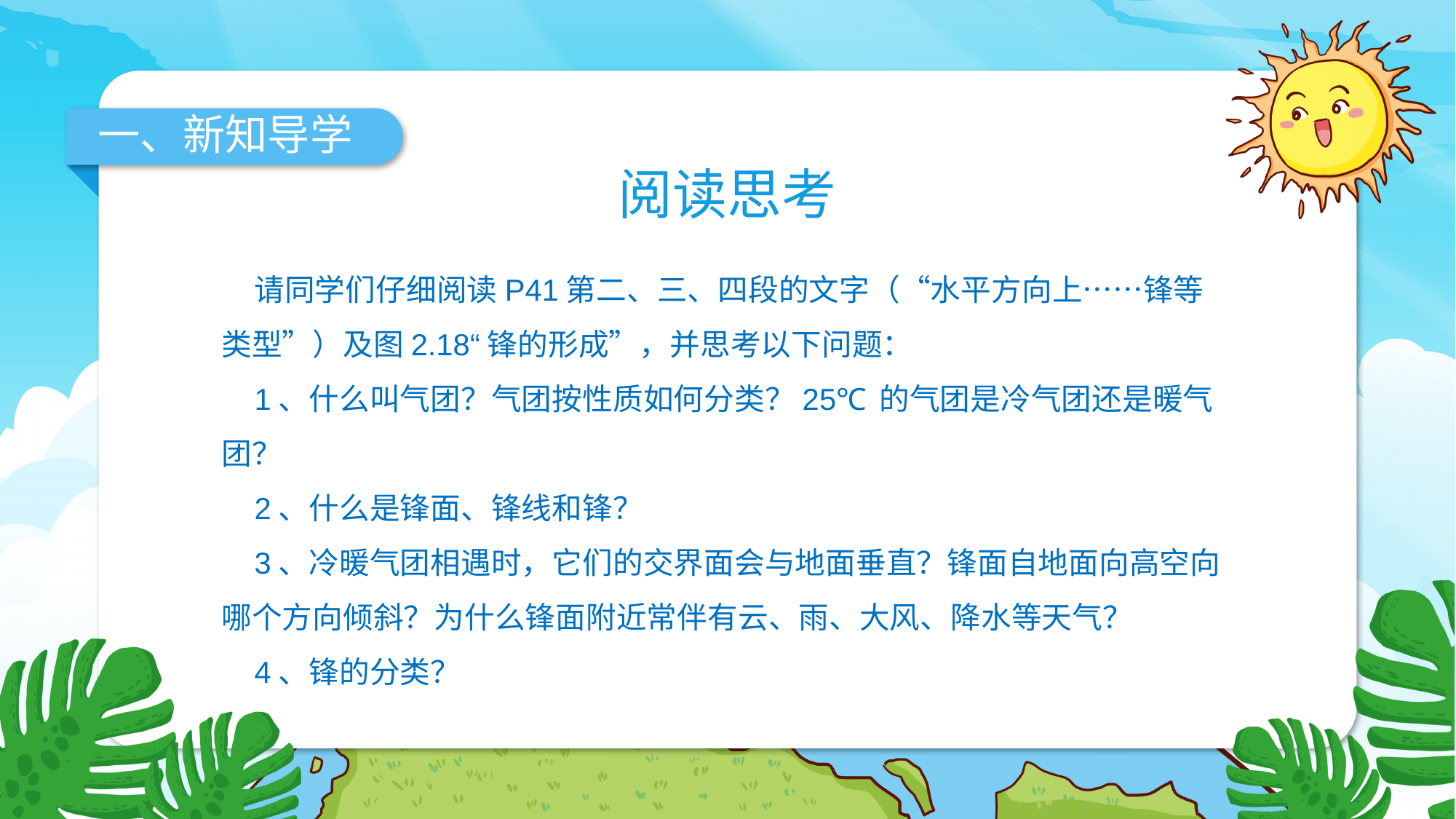

一、新知导学
阅读思考
请同学们仔细阅读P41第二、三、四段的文字（“水平方向上……锋等类型”）及图2.18“锋的形成”，并思考以下问题：
1、什么叫气团？气团按性质如何分类？25℃的气团是冷气团还是暖气团？
2、什么是锋面、锋线和锋？
3、冷暖气团相遇时，它们的交界面会与地面垂直？锋面自地面向高空向哪个方向倾斜？为什么锋面附近常伴有云、雨、大风、降水等天气？
4、锋的分类？